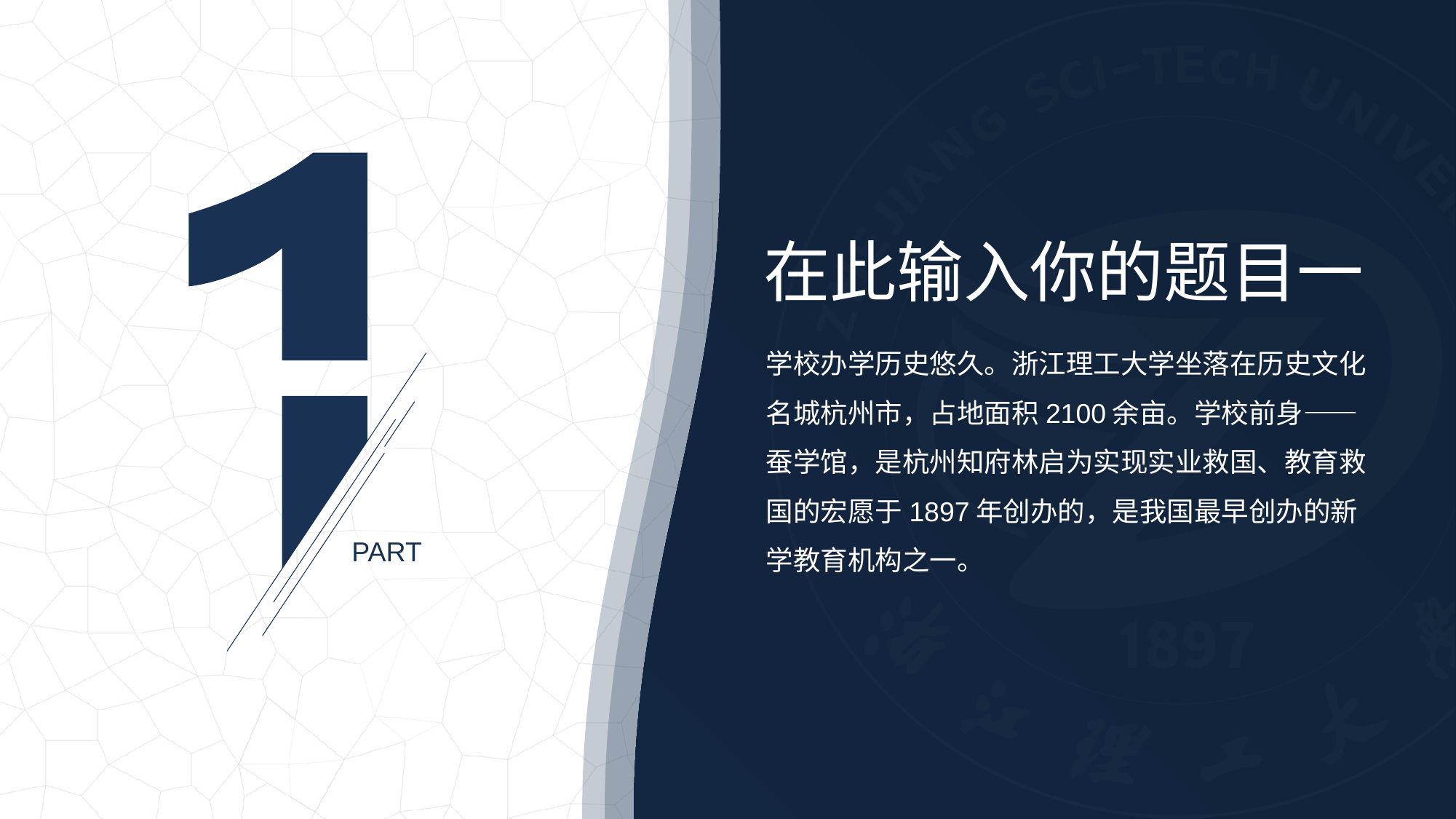

PART

在此输入你的题目一
学校办学历史悠久。浙江理工大学坐落在历史文化名城杭州市，占地面积2100余亩。学校前身——蚕学馆，是杭州知府林启为实现实业救国、教育救国的宏愿于1897年创办的，是我国最早创办的新学教育机构之一。